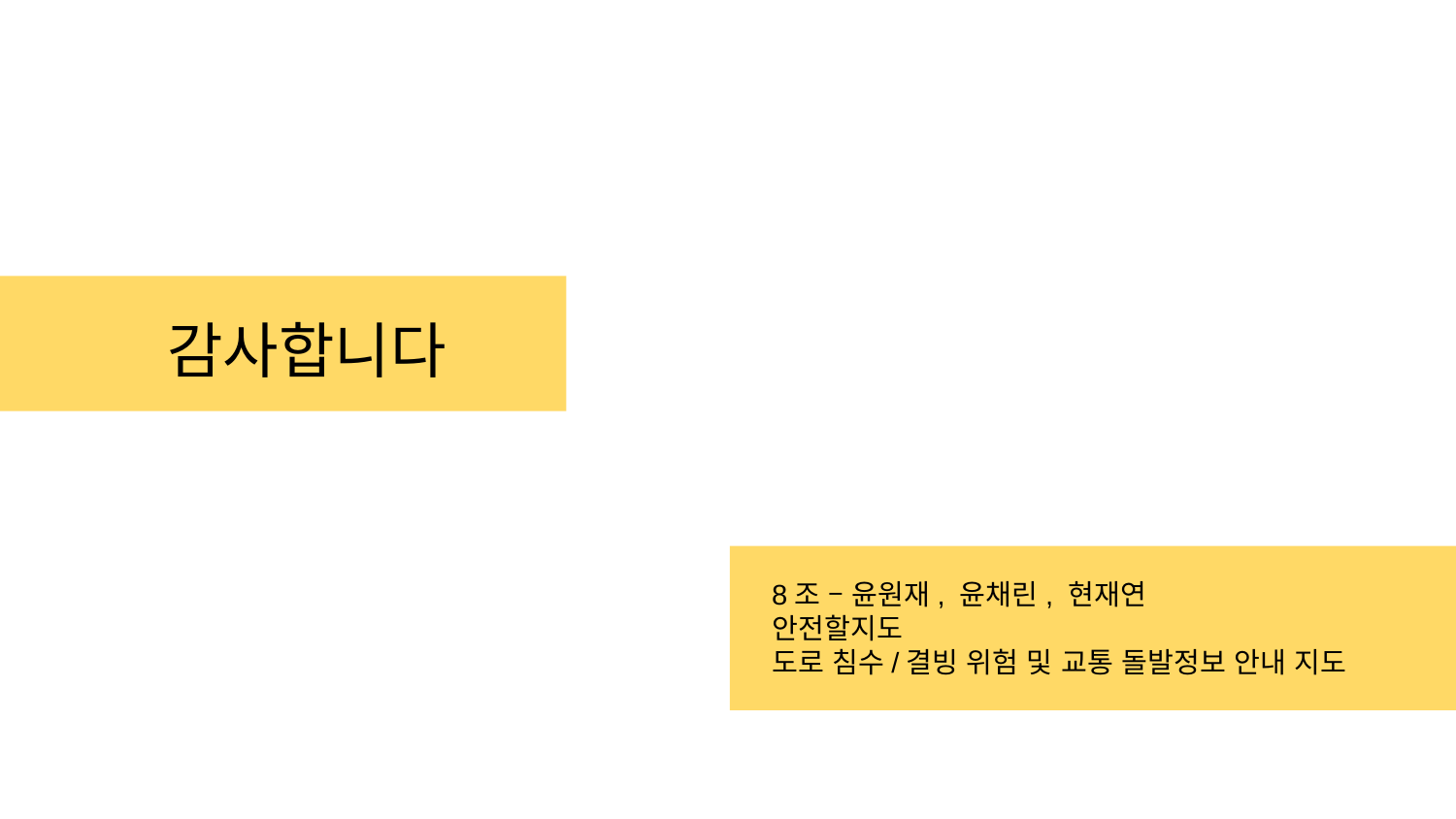

사용할 API

# 감사합니다

8조 – 윤원재, 윤채린, 현재연
안전할지도
도로 침수/결빙 위험 및 교통 돌발정보 안내 지도